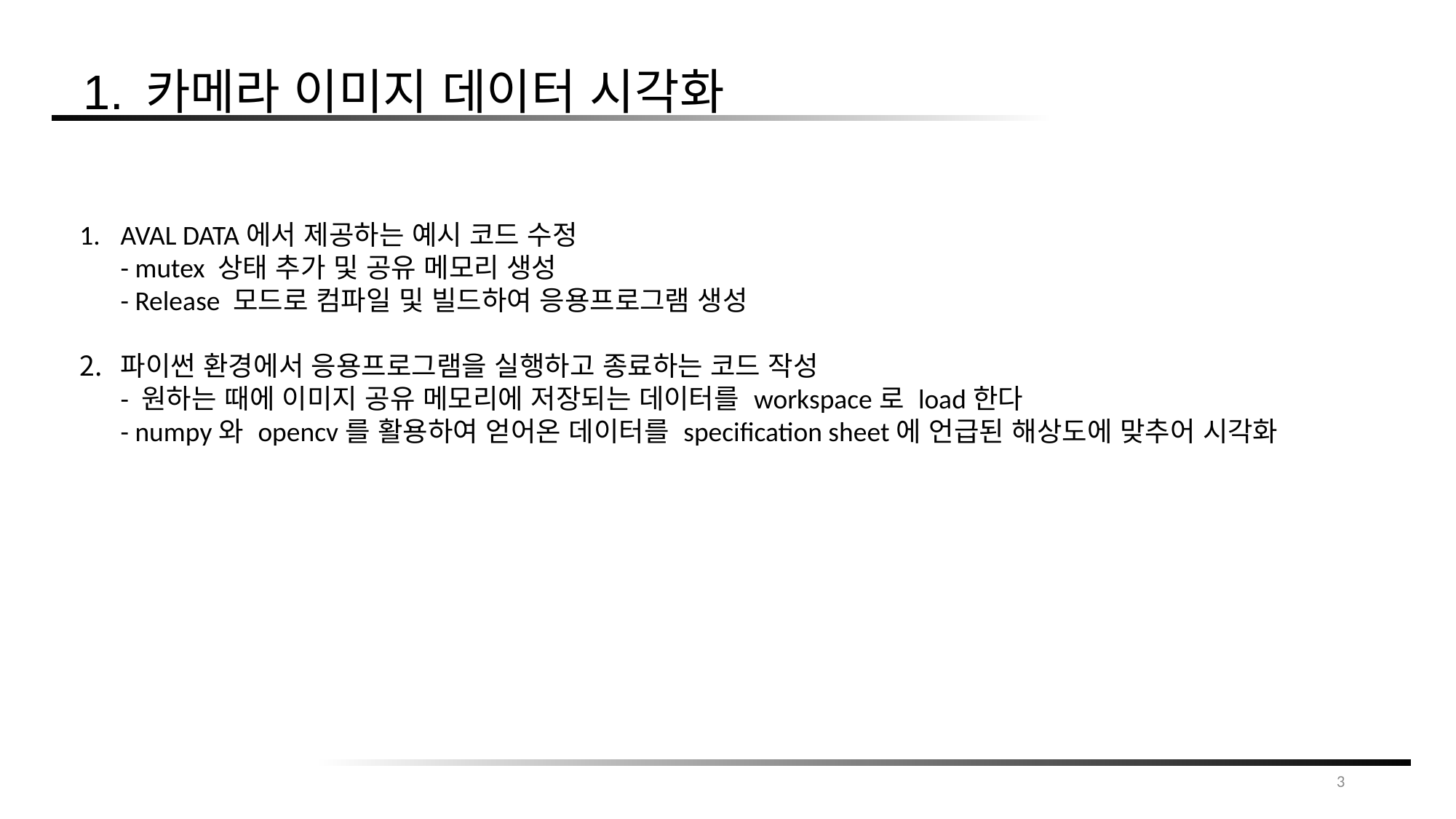

1. 카메라 이미지 데이터 시각화
AVAL DATA에서 제공하는 예시 코드 수정
- mutex 상태 추가 및 공유 메모리 생성
- Release 모드로 컴파일 및 빌드하여 응용프로그램 생성
파이썬 환경에서 응용프로그램을 실행하고 종료하는 코드 작성
- 원하는 때에 이미지 공유 메모리에 저장되는 데이터를 workspace로 load한다
- numpy와 opencv를 활용하여 얻어온 데이터를 specification sheet에 언급된 해상도에 맞추어 시각화

3